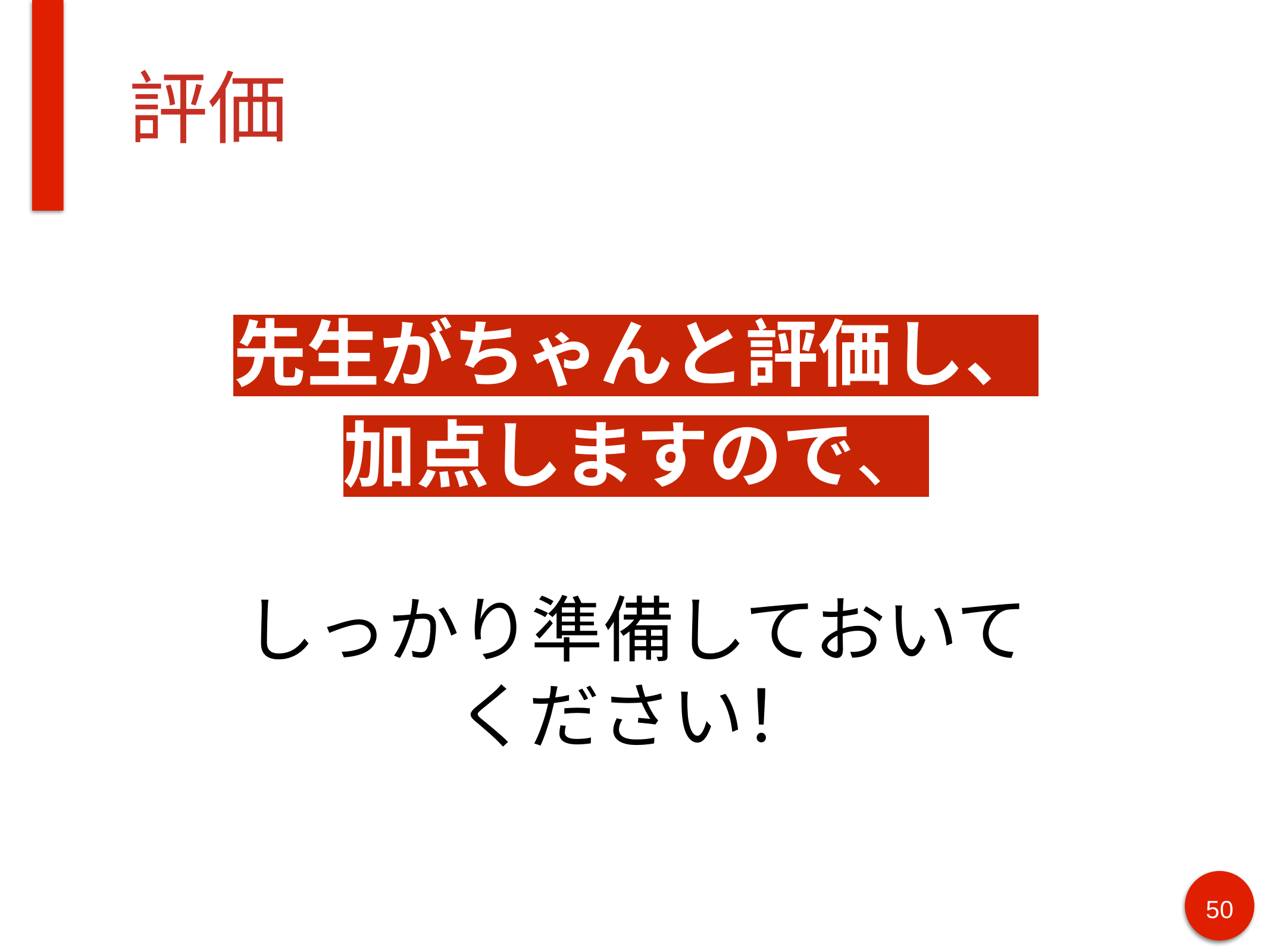

# 評価
先生がちゃんと評価し、
加点しますので、

しっかり準備しておいて
ください！
50